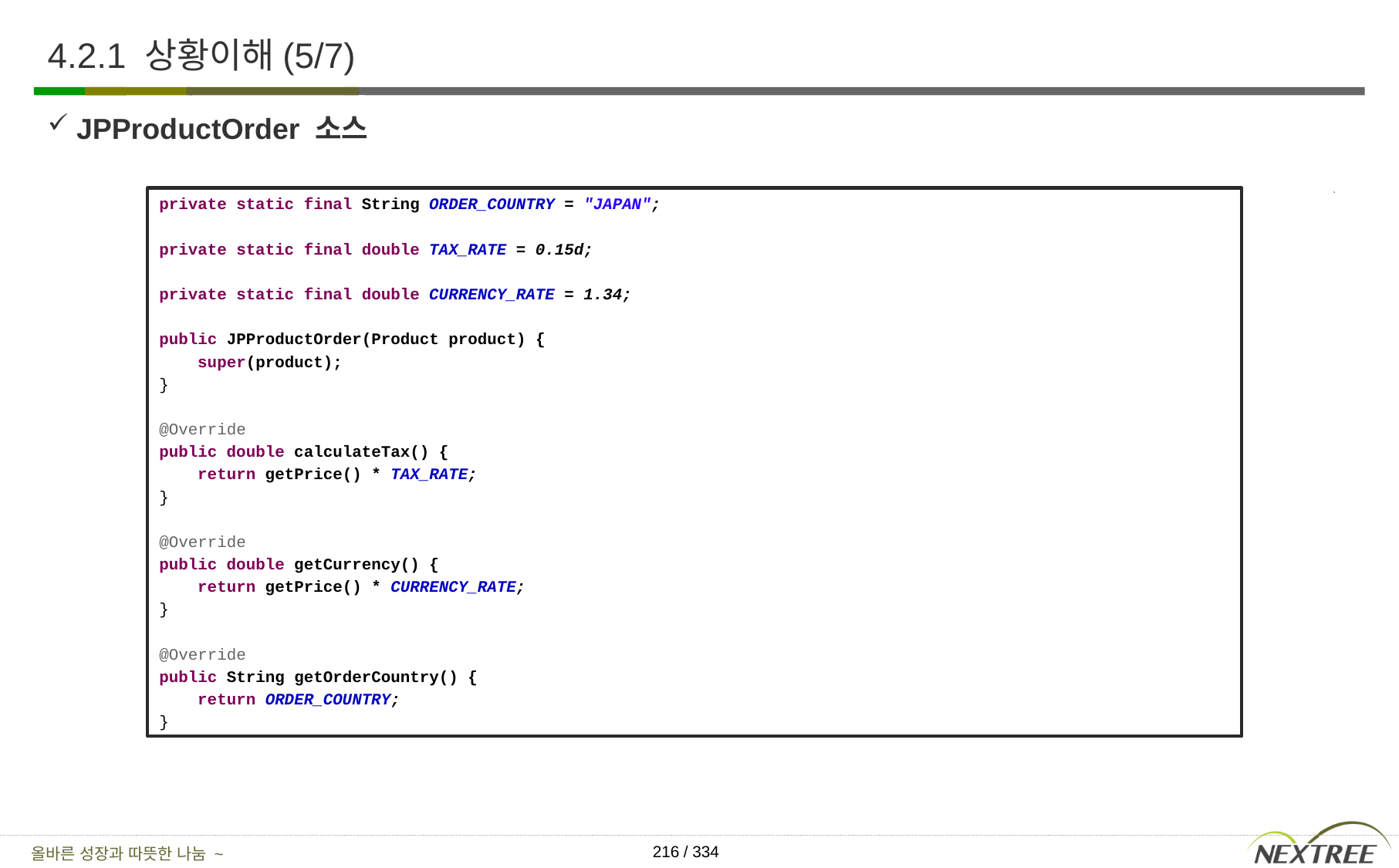

# 4.2.1 상황이해(5/7)
JPProductOrder 소스
private static final String ORDER_COUNTRY = "JAPAN";

private static final double TAX_RATE = 0.15d;

private static final double CURRENCY_RATE = 1.34;

public JPProductOrder(Product product) {
    super(product);
}

@Override
public double calculateTax() {
    return getPrice() * TAX_RATE;
}

@Override
public double getCurrency() {
    return getPrice() * CURRENCY_RATE;
}

@Override
public String getOrderCountry() {
    return ORDER_COUNTRY;
}